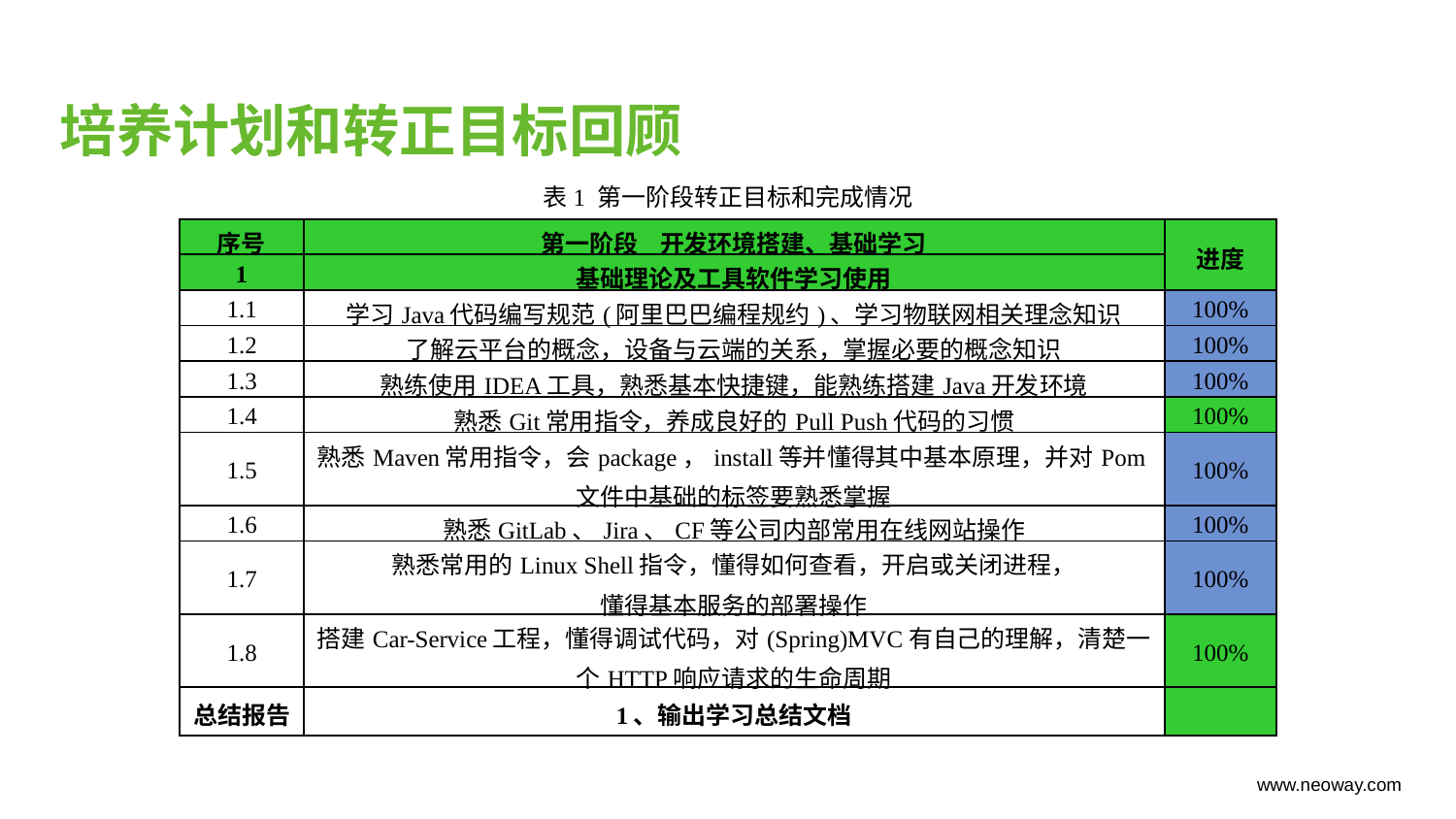

# 培养计划和转正目标回顾
表1 第一阶段转正目标和完成情况
| 序号 | 第一阶段 开发环境搭建、基础学习 | 进度 |
| --- | --- | --- |
| 1 | 基础理论及工具软件学习使用 |  |
| 1.1 | 学习Java代码编写规范(阿里巴巴编程规约)、学习物联网相关理念知识 | 100% |
| 1.2 | 了解云平台的概念，设备与云端的关系，掌握必要的概念知识 | 100% |
| 1.3 | 熟练使用IDEA工具，熟悉基本快捷键，能熟练搭建Java开发环境 | 100% |
| 1.4 | 熟悉Git常用指令，养成良好的Pull Push代码的习惯 | 100% |
| 1.5 | 熟悉Maven常用指令，会package，install等并懂得其中基本原理，并对Pom文件中基础的标签要熟悉掌握 | 100% |
| 1.6 | 熟悉GitLab、Jira、CF等公司内部常用在线网站操作 | 100% |
| 1.7 | 熟悉常用的Linux Shell指令，懂得如何查看，开启或关闭进程， 懂得基本服务的部署操作 | 100% |
| 1.8 | 搭建Car-Service工程，懂得调试代码，对(Spring)MVC有自己的理解，清楚一个HTTP响应请求的生命周期 | 100% |
| 总结报告 | 1、输出学习总结文档 |  |